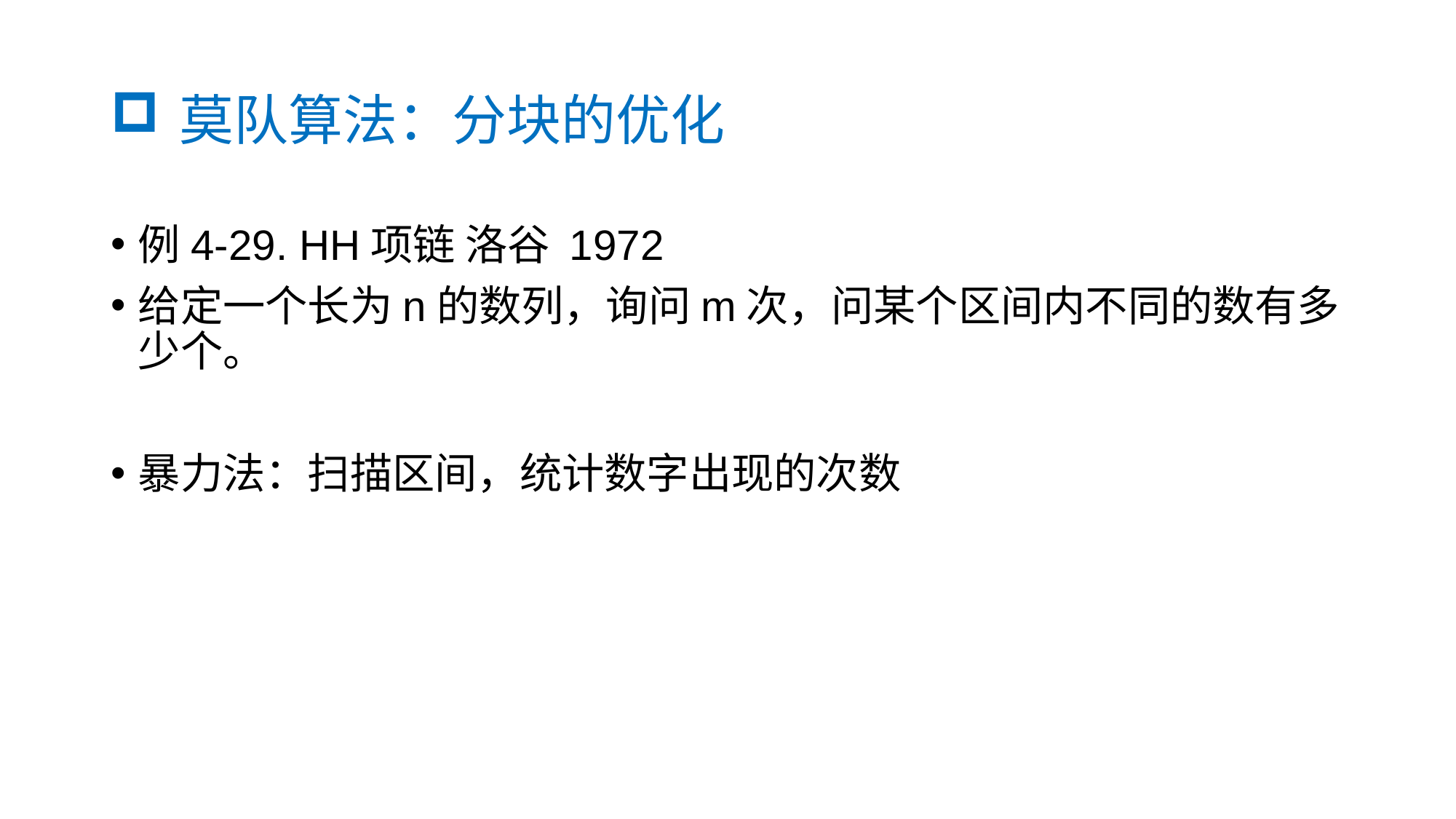

# 莫队算法：分块的优化
例4-29. HH项链 洛谷 1972
给定一个长为n的数列，询问m次，问某个区间内不同的数有多少个。

暴力法：扫描区间，统计数字出现的次数